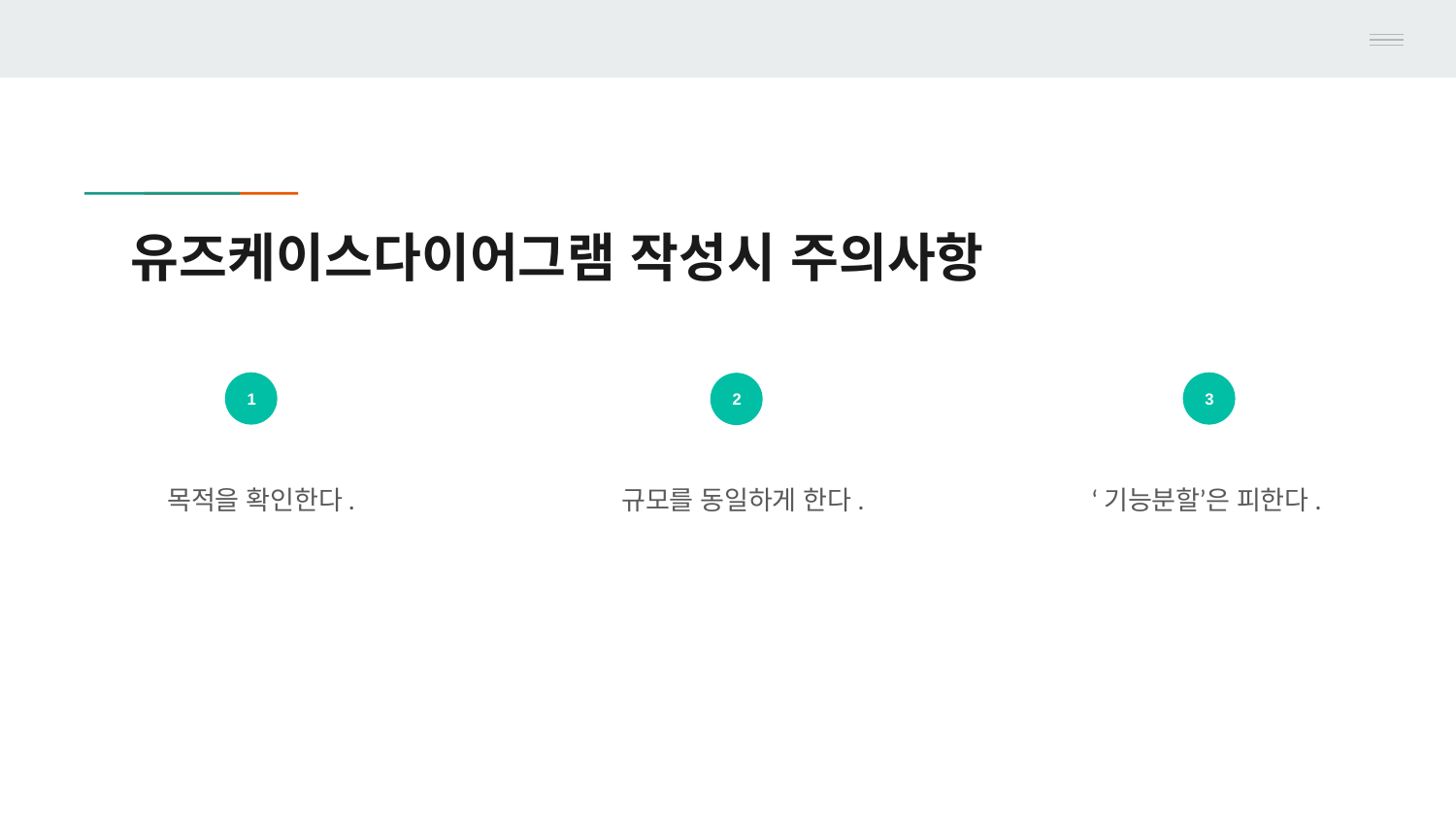

# 유즈케이스다이어그램 작성시 주의사항
1
3
2
목적을 확인한다.
규모를 동일하게 한다.
‘기능분할’은 피한다.